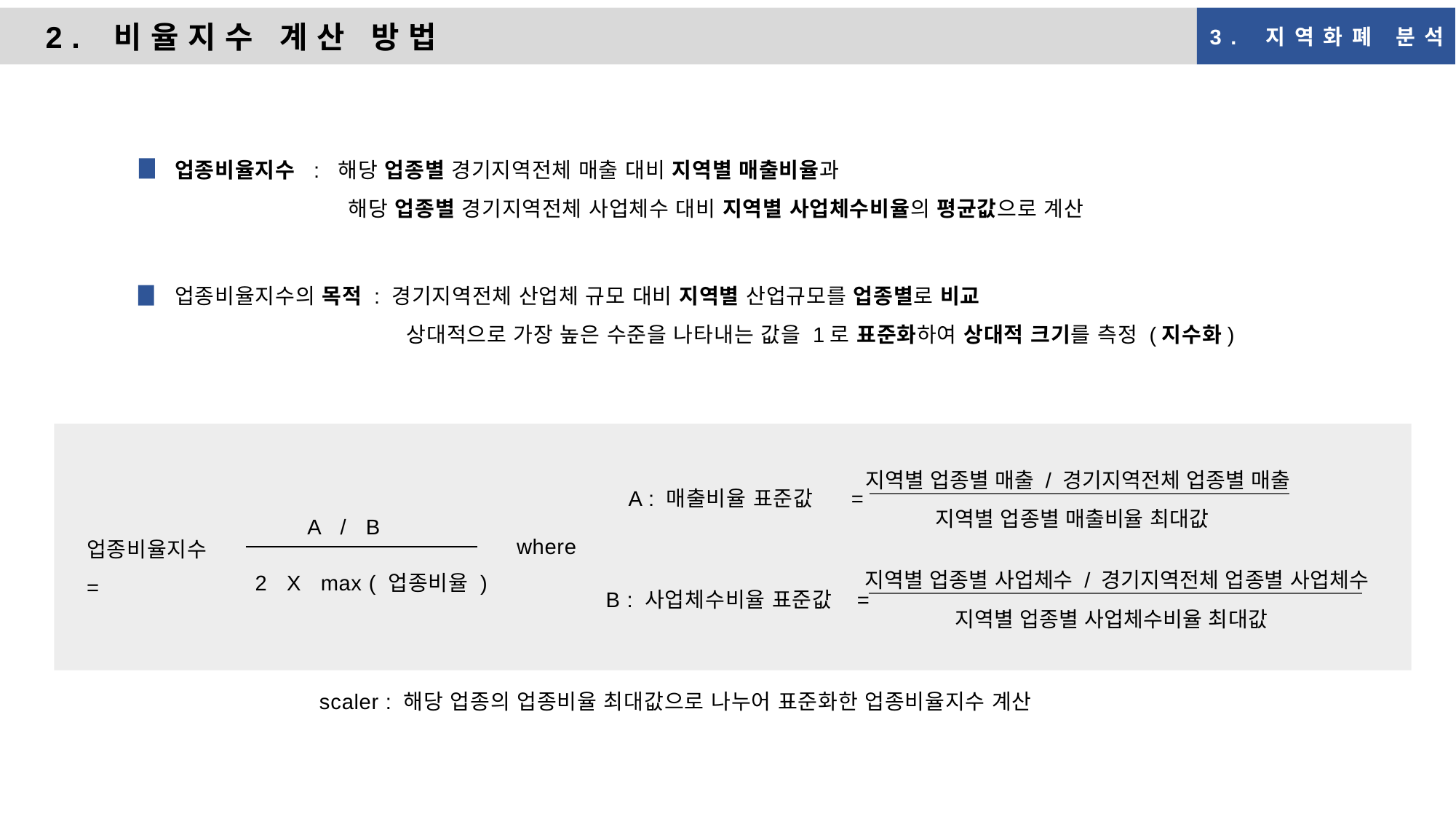

2. 비율지수 계산 방법
3. 지역화폐 분석
업종비율지수  :  해당 업종별 경기지역전체 매출 대비 지역별 매출비율과
                          해당 업종별 경기지역전체 사업체수 대비 지역별 사업체수비율의 평균값으로 계산

업종비율지수의 목적 : 경기지역전체 산업체 규모 대비 지역별 산업규모를 업종별로 비교
                                   상대적으로 가장 높은 수준을 나타내는 값을 1로 표준화하여 상대적 크기를 측정 (지수화)

지역별 업종별 매출 / 경기지역전체 업종별 매출
지역별 업종별 매출비율 최대값
A : 매출비율 표준값     =
A   /   B
업종비율지수  =
2   X   max ( 업종비율 )
where
지역별 업종별 사업체수 / 경기지역전체 업종별 사업체수
지역별 업종별 사업체수비율 최대값
B : 사업체수비율 표준값   =
scaler : 해당 업종의 업종비율 최대값으로 나누어 표준화한 업종비율지수 계산